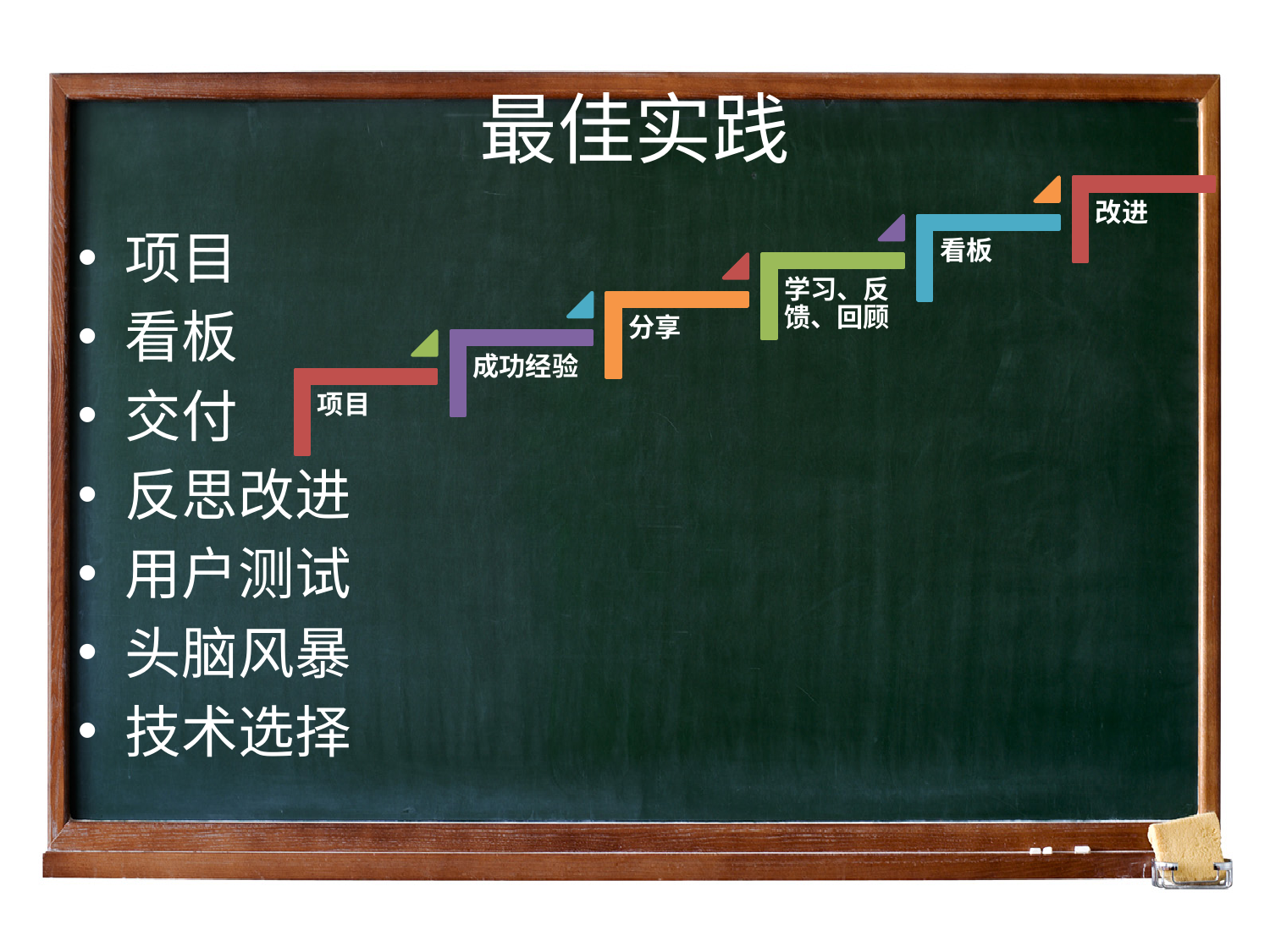

# 最佳实践
项目
成功经验
分享
学习、反馈、回顾
看板
改进
项目
看板
交付
反思改进
用户测试
头脑风暴
技术选择